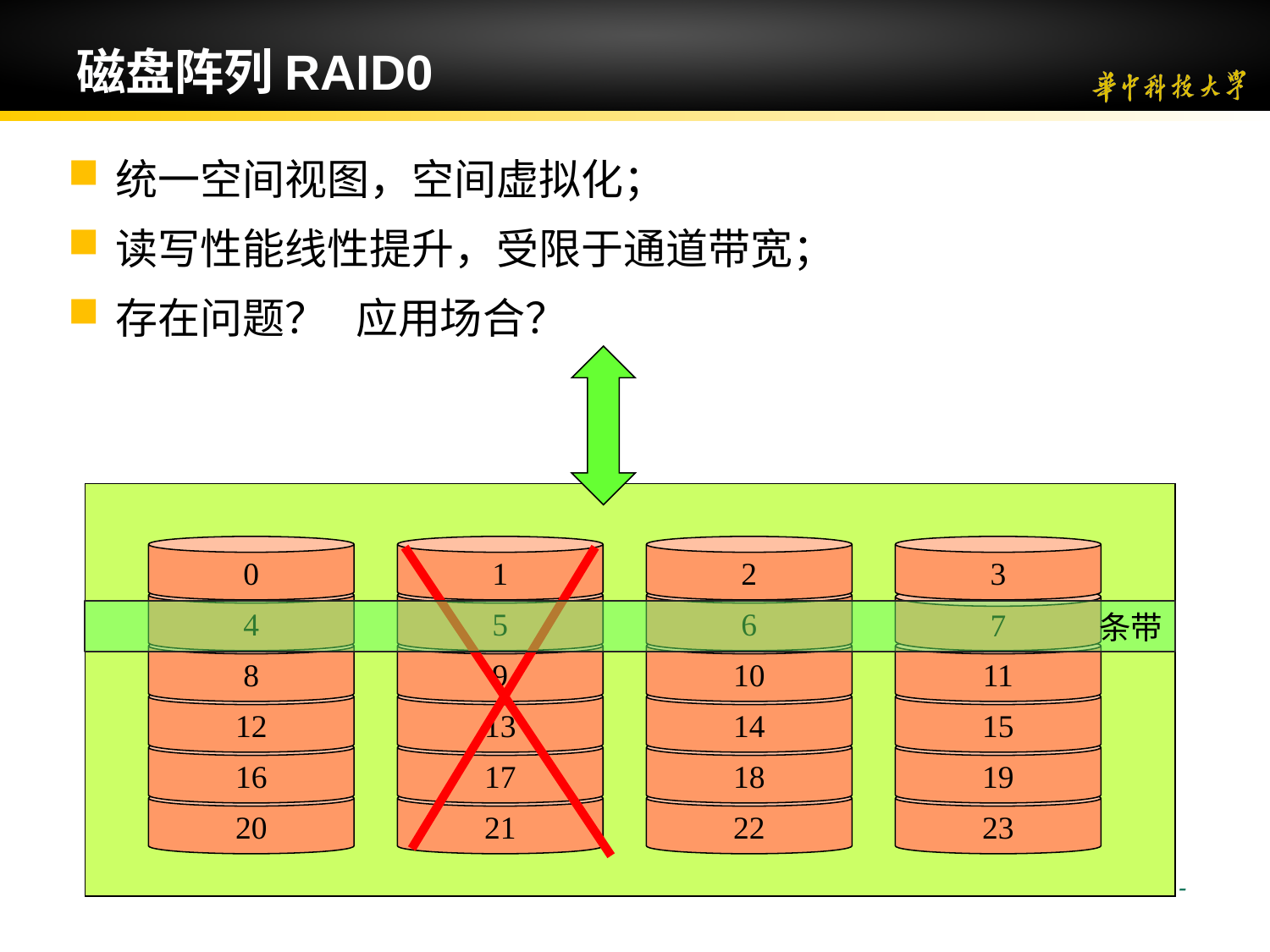

# 磁盘阵列RAID0
统一空间视图，空间虚拟化；
读写性能线性提升，受限于通道带宽；
存在问题？   应用场合？

0
1
5
9
13
17
21
2
3

4
6
7
 条带
8
10
11
12
14
15
16
18
19
20
22
23
 -121-